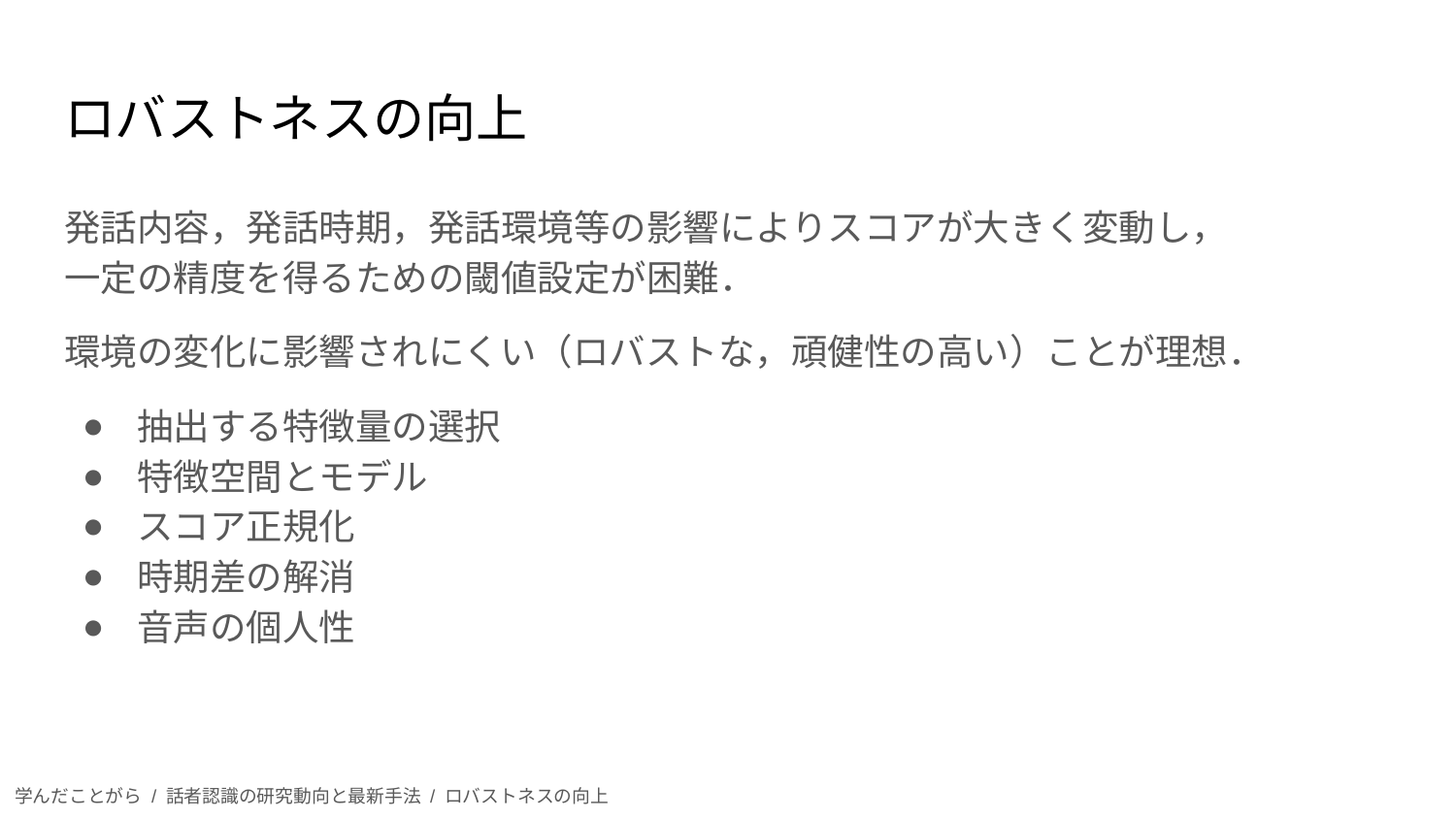

# ロバストネスの向上
発話内容，発話時期，発話環境等の影響によりスコアが大きく変動し，
一定の精度を得るための閾値設定が困難．
環境の変化に影響されにくい（ロバストな，頑健性の高い）ことが理想．
抽出する特徴量の選択
特徴空間とモデル
スコア正規化
時期差の解消
音声の個人性
学んだことがら / 話者認識の研究動向と最新手法 / ロバストネスの向上